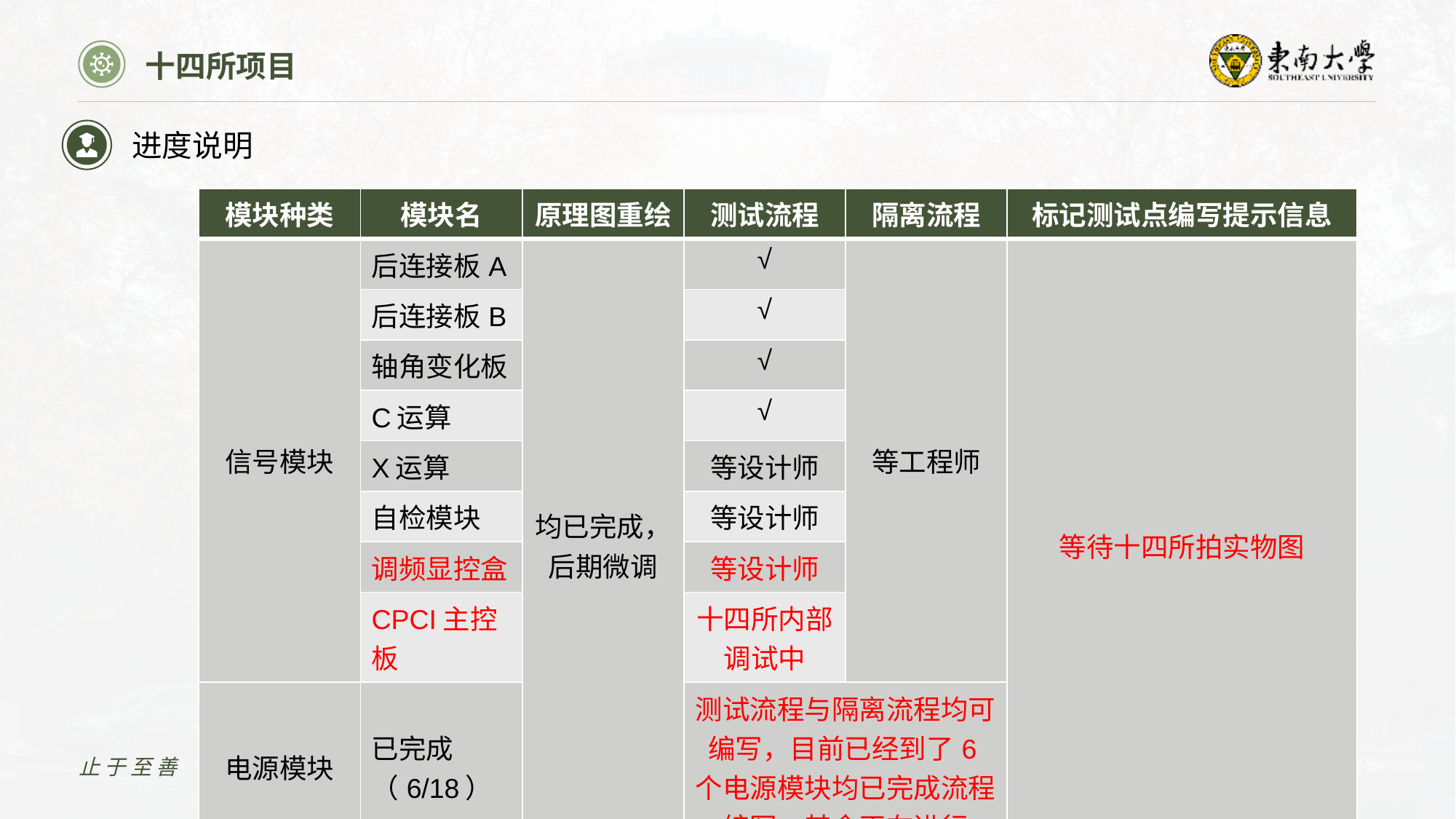

十四所项目

进度说明
| 模块种类 | 模块名 | 原理图重绘 | 测试流程 | 隔离流程 | 标记测试点编写提示信息 |
| --- | --- | --- | --- | --- | --- |
| 信号模块 | 后连接板A | 均已完成，后期微调 | √ | 等工程师 | 等待十四所拍实物图 |
|  | 后连接板B |  | √ |  |  |
|  | 轴角变化板 |  | √ |  |  |
|  | C运算 |  | √ |  |  |
|  | X运算 |  | 等设计师 |  |  |
|  | 自检模块 |  | 等设计师 |  |  |
|  | 调频显控盒 |  | 等设计师 |  |  |
|  | CPCI主控板 |  | 十四所内部调试中 |  |  |
| 电源模块 | 已完成（6/18） |  | 测试流程与隔离流程均可编写，目前已经到了6个电源模块均已完成流程编写，其余正在进行 |  |  |
止于至善